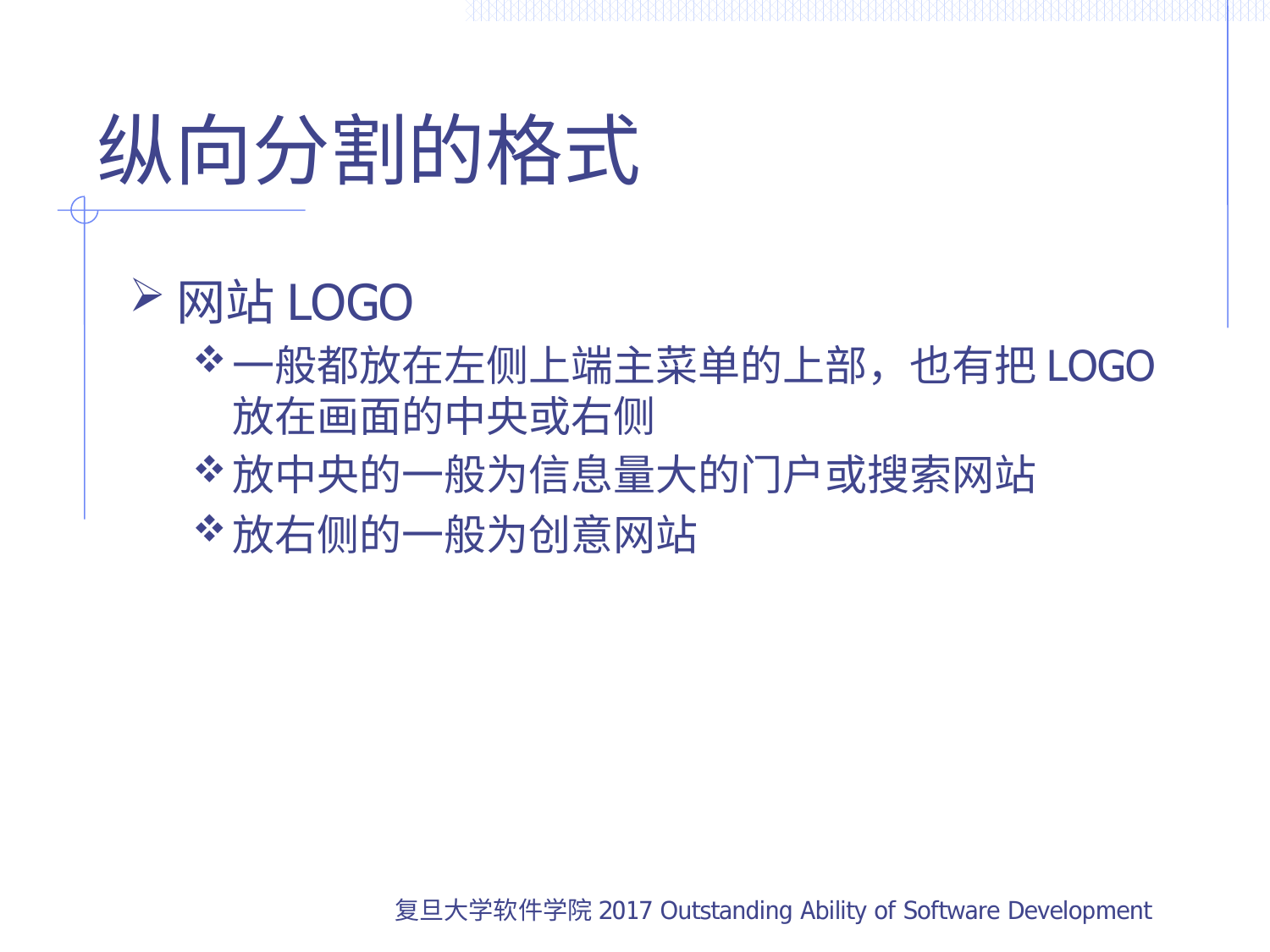

# 纵向分割的格式
网站LOGO
一般都放在左侧上端主菜单的上部，也有把LOGO放在画面的中央或右侧
放中央的一般为信息量大的门户或搜索网站
放右侧的一般为创意网站